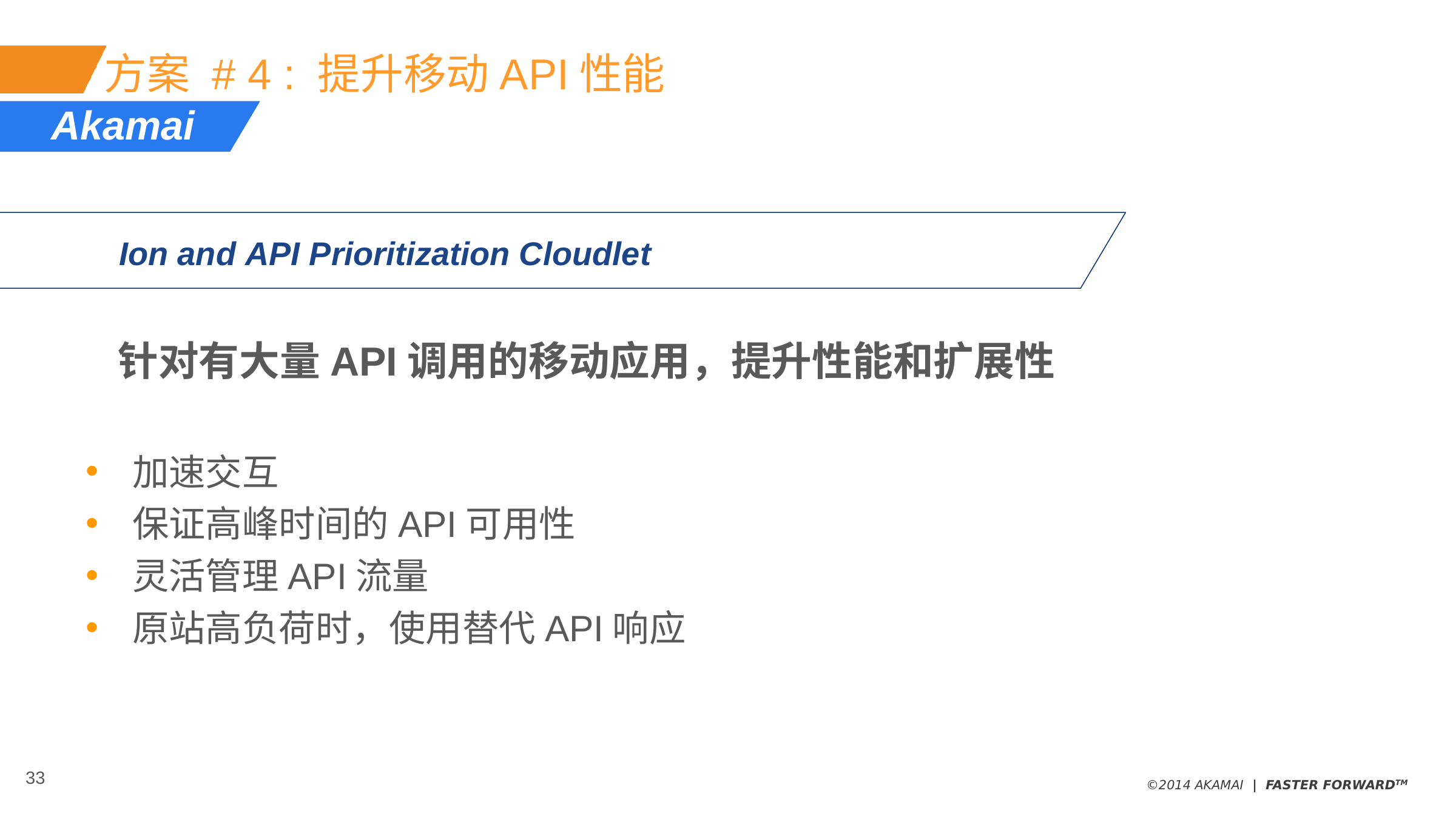

# 方案 # 4 : 提升移动API性能
Akamai

  针对有大量API调用的移动应用，提升性能和扩展性

加速交互
保证高峰时间的API可用性
灵活管理API流量
原站高负荷时，使用替代API响应

Ion and API Prioritization Cloudlet